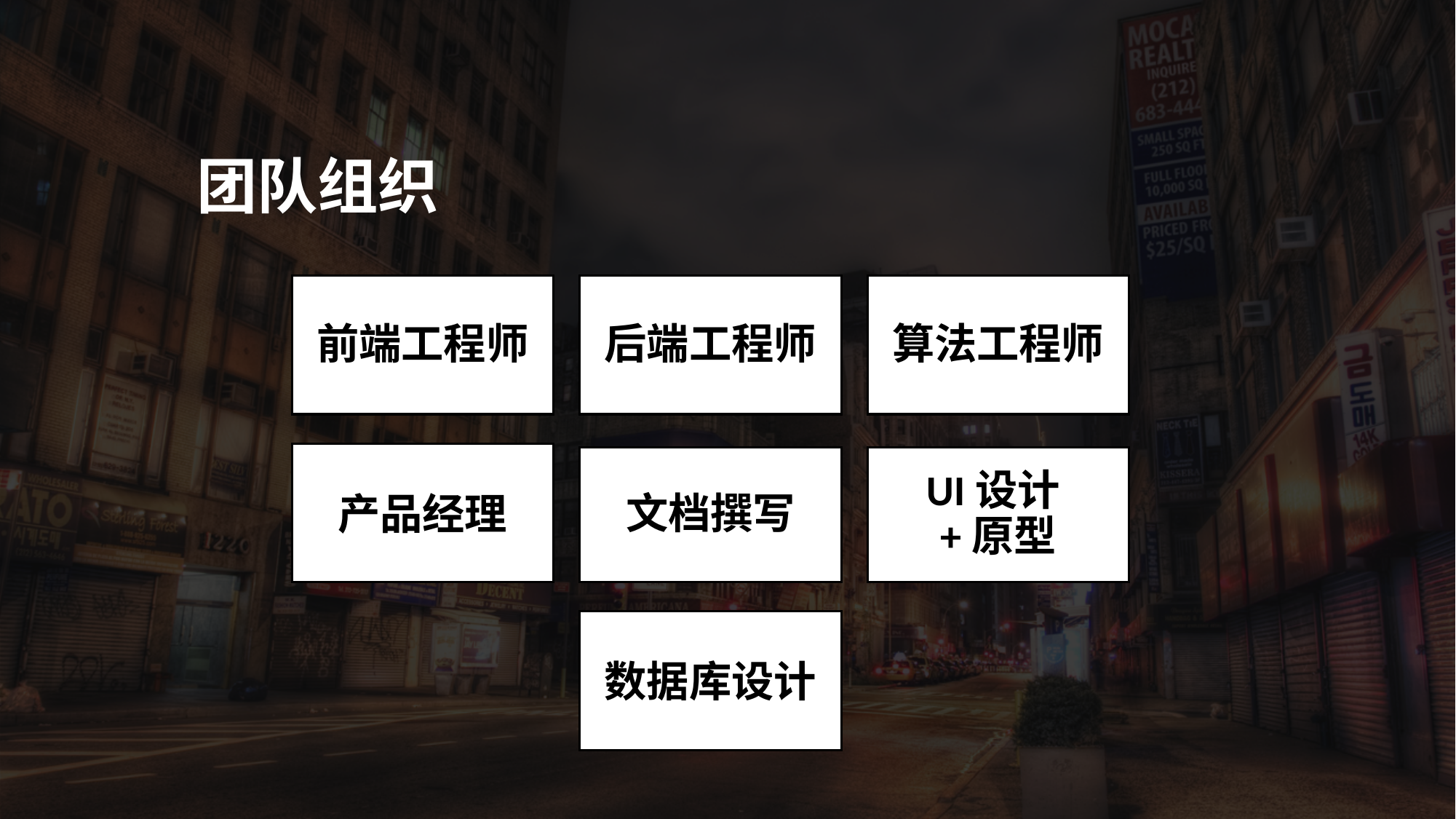

团队组织

前端工程师
后端工程师
算法工程师
文档撰写
UI设计+原型
产品经理
数据库设计